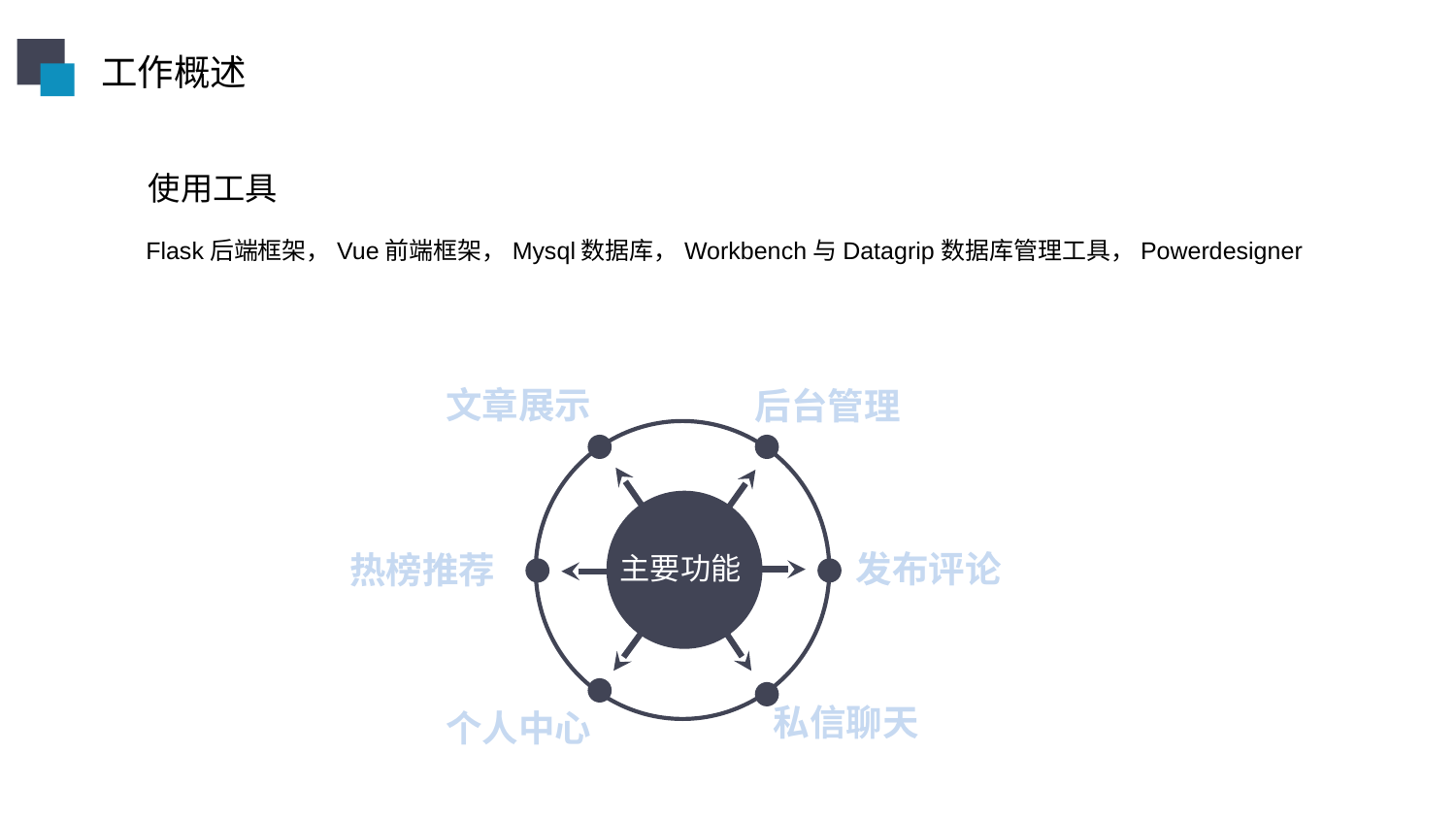

工作概述
使用工具
Flask后端框架，Vue前端框架，Mysql数据库，Workbench与Datagrip数据库管理工具，Powerdesigner
文章展示
后台管理

主要功能
发布评论
热榜推荐
私信聊天
个人中心